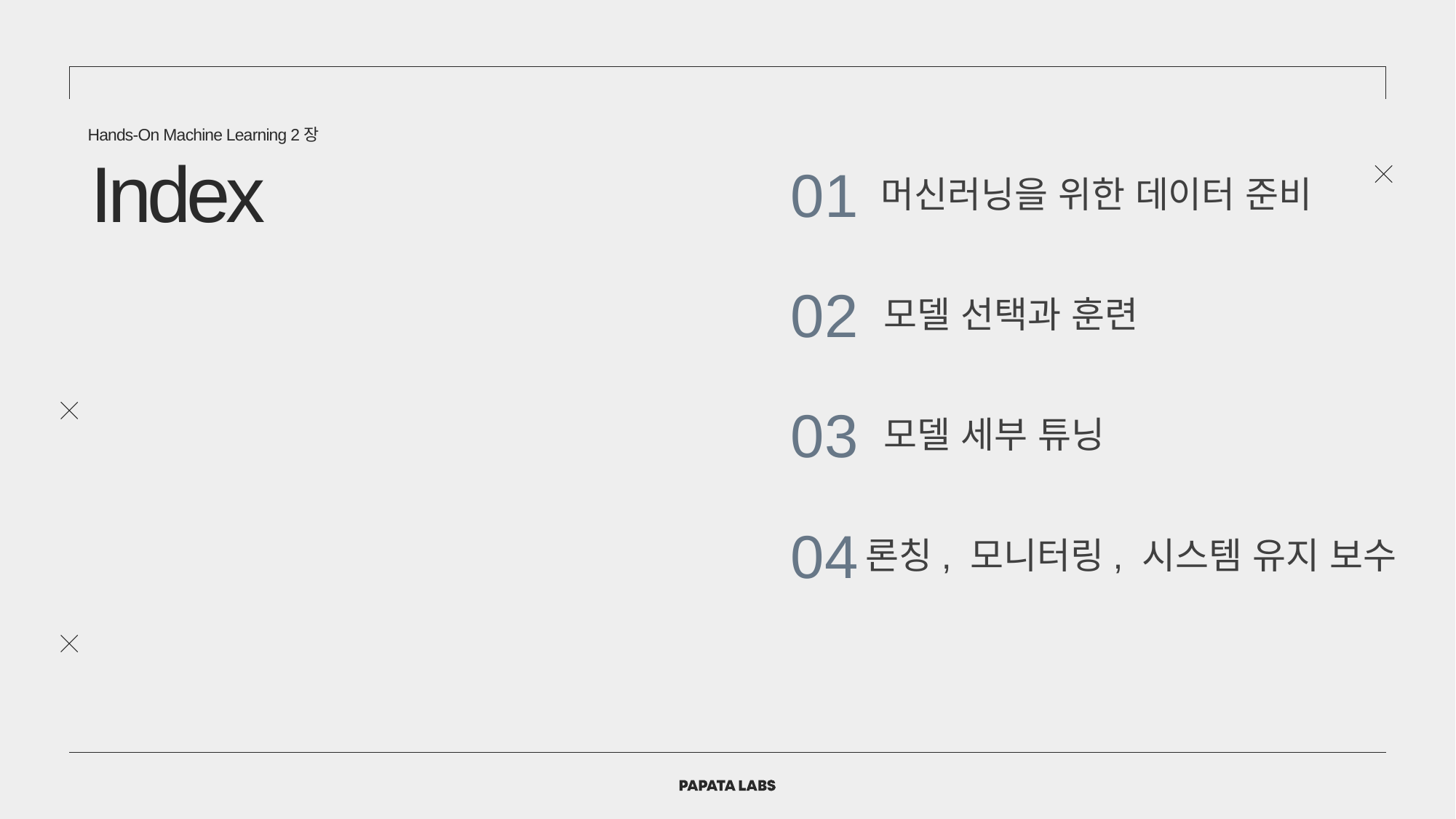

Hands-On Machine Learning 2장
Index
01
머신러닝을 위한 데이터 준비
02
모델 선택과 훈련
03
모델 세부 튜닝
04
론칭, 모니터링, 시스템 유지 보수